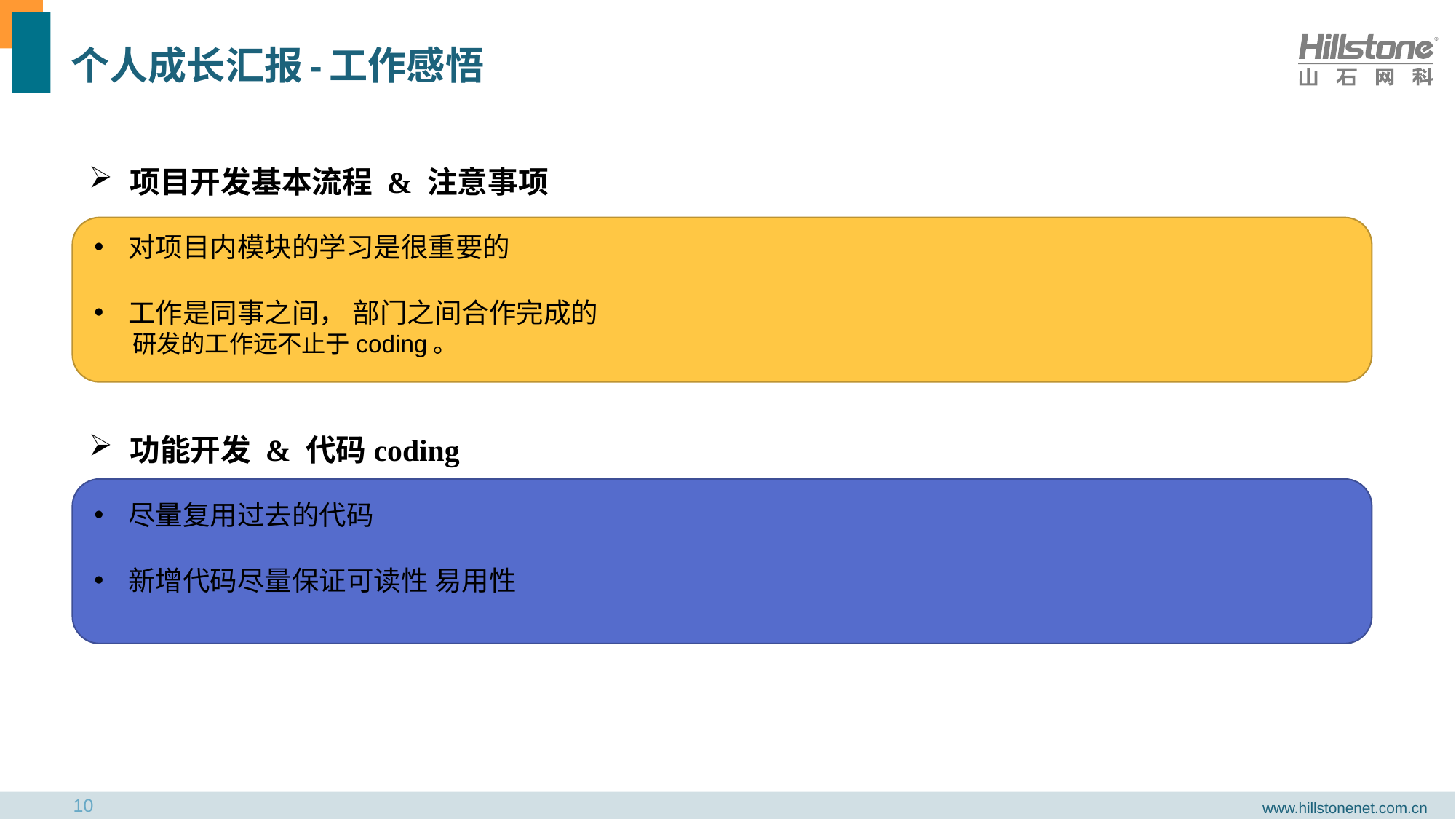

# 个人成长汇报-工作感悟
项目开发基本流程 & 注意事项

对项目内模块的学习是很重要的

工作是同事之间， 部门之间合作完成的
      研发的工作远不止于coding。
功能开发 & 代码coding

尽量复用过去的代码

新增代码尽量保证可读性 易用性
10